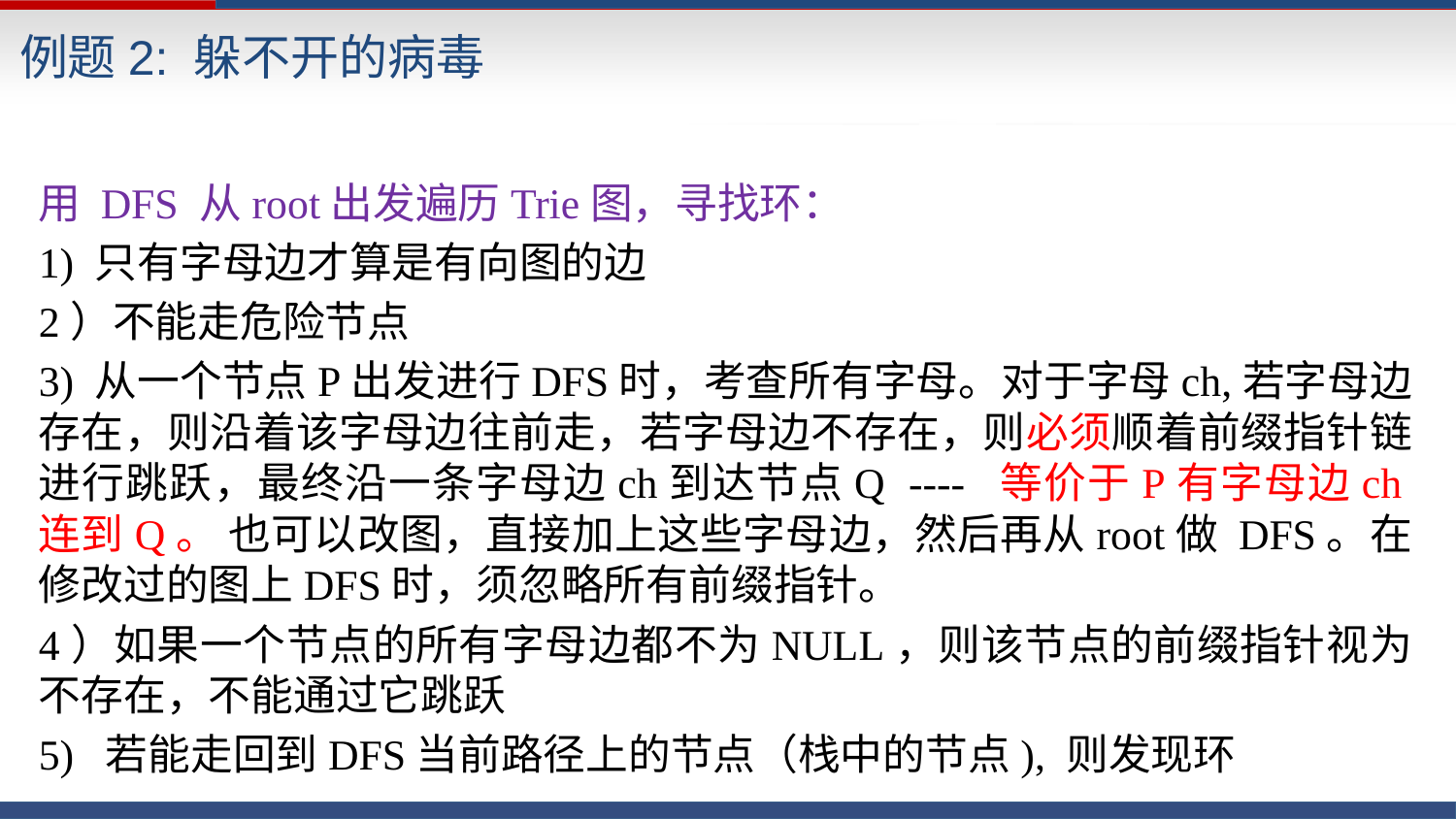

例题2: 躲不开的病毒
用 DFS 从root出发遍历Trie图，寻找环：
1) 只有字母边才算是有向图的边
2）不能走危险节点
3) 从一个节点P出发进行DFS时，考查所有字母。对于字母ch,若字母边存在，则沿着该字母边往前走，若字母边不存在，则必须顺着前缀指针链进行跳跃，最终沿一条字母边ch到达节点Q  ----  等价于P有字母边ch连到Q。 也可以改图，直接加上这些字母边，然后再从root做 DFS。在修改过的图上DFS时，须忽略所有前缀指针。
4）如果一个节点的所有字母边都不为NULL，则该节点的前缀指针视为不存在，不能通过它跳跃
5)  若能走回到DFS当前路径上的节点（栈中的节点), 则发现环